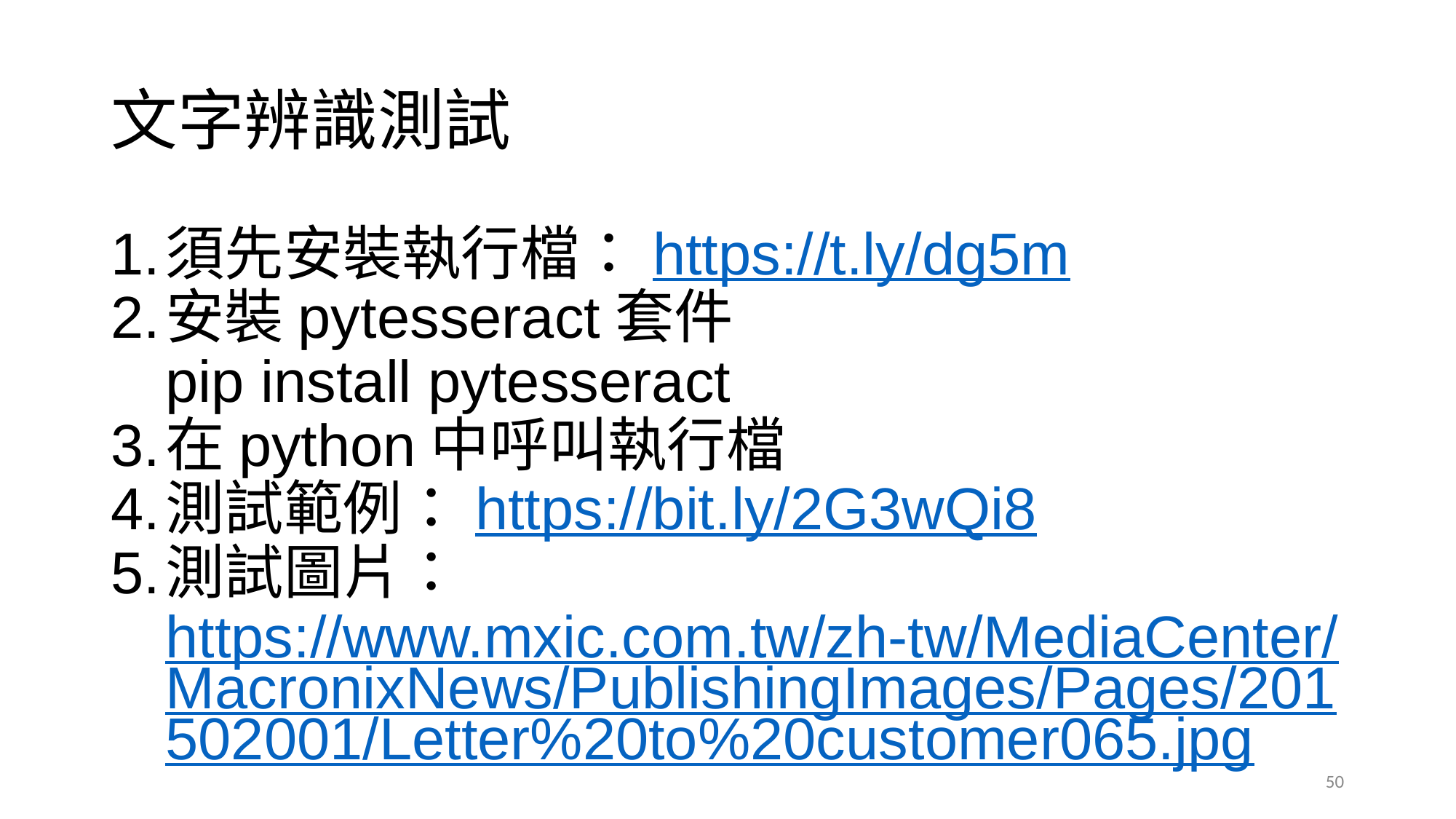

# 文字辨識測試
須先安裝執行檔：https://t.ly/dg5m
安裝pytesseract套件
pip install pytesseract
在python中呼叫執行檔
測試範例：https://bit.ly/2G3wQi8
測試圖片：https://www.mxic.com.tw/zh-tw/MediaCenter/MacronixNews/PublishingImages/Pages/201502001/Letter%20to%20customer065.jpg

50